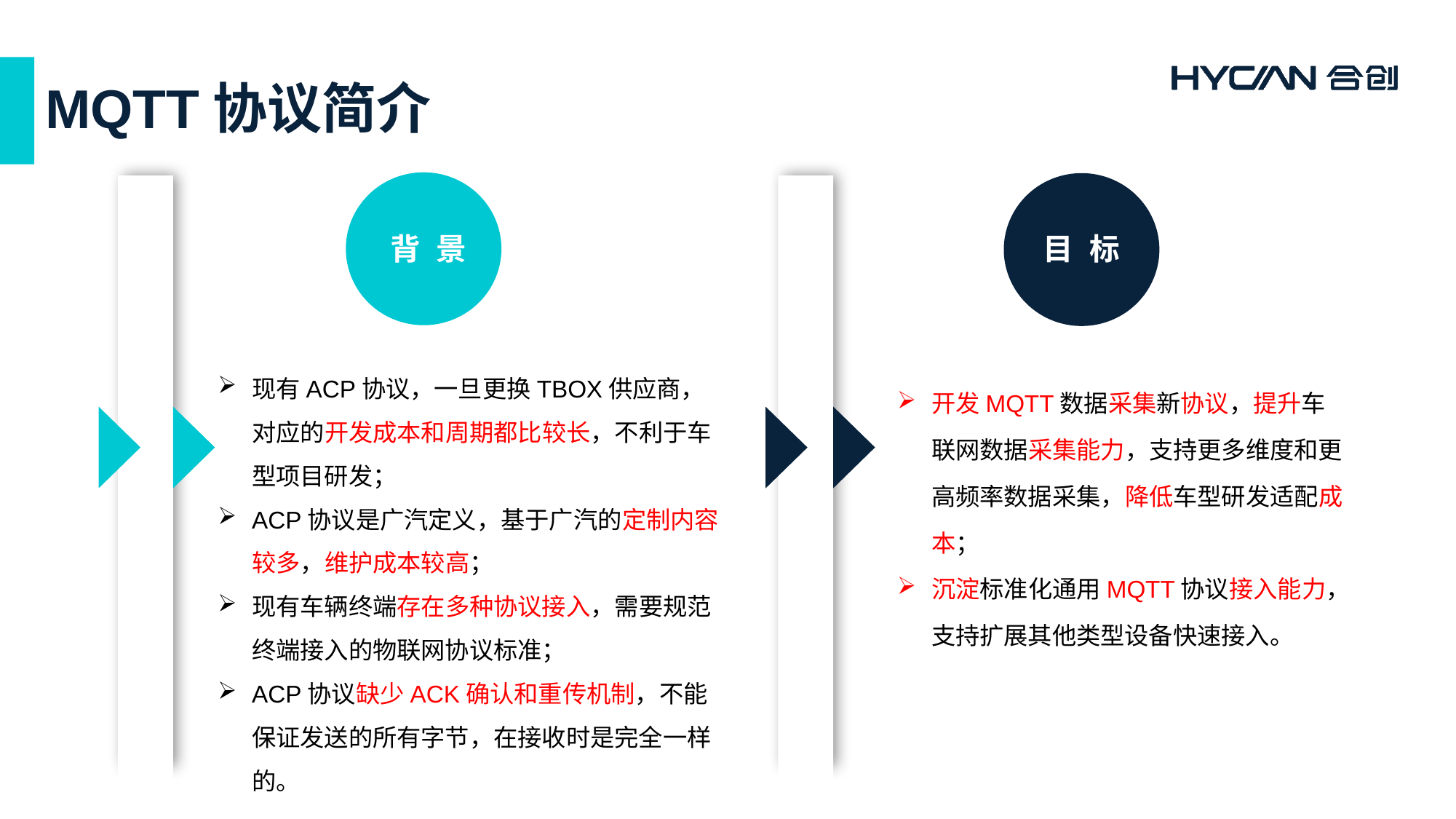

# MQTT协议简介

目 标
背 景
现有ACP协议，一旦更换TBOX供应商，对应的开发成本和周期都比较长，不利于车型项目研发；
ACP协议是广汽定义，基于广汽的定制内容较多，维护成本较高；
现有车辆终端存在多种协议接入，需要规范终端接入的物联网协议标准；
ACP协议缺少ACK确认和重传机制，不能保证发送的所有字节，在接收时是完全一样的。
开发MQTT数据采集新协议，提升车联网数据采集能力，支持更多维度和更高频率数据采集，降低车型研发适配成本；
沉淀标准化通用MQTT协议接入能力，支持扩展其他类型设备快速接入。